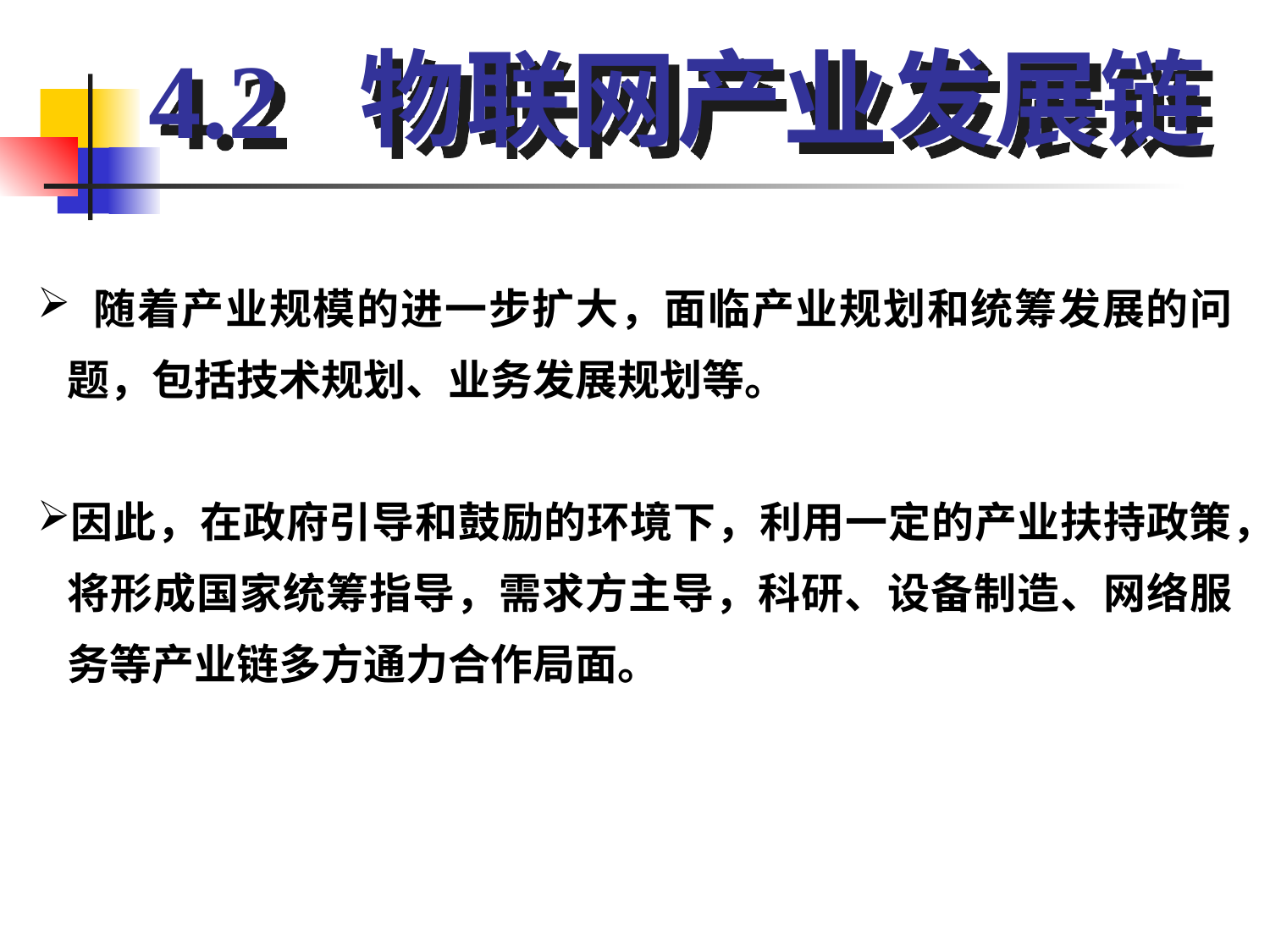

4.2  物联网产业发展链
 随着产业规模的进一步扩大，面临产业规划和统筹发展的问题，包括技术规划、业务发展规划等。

因此，在政府引导和鼓励的环境下，利用一定的产业扶持政策，将形成国家统筹指导，需求方主导，科研、设备制造、网络服务等产业链多方通力合作局面。